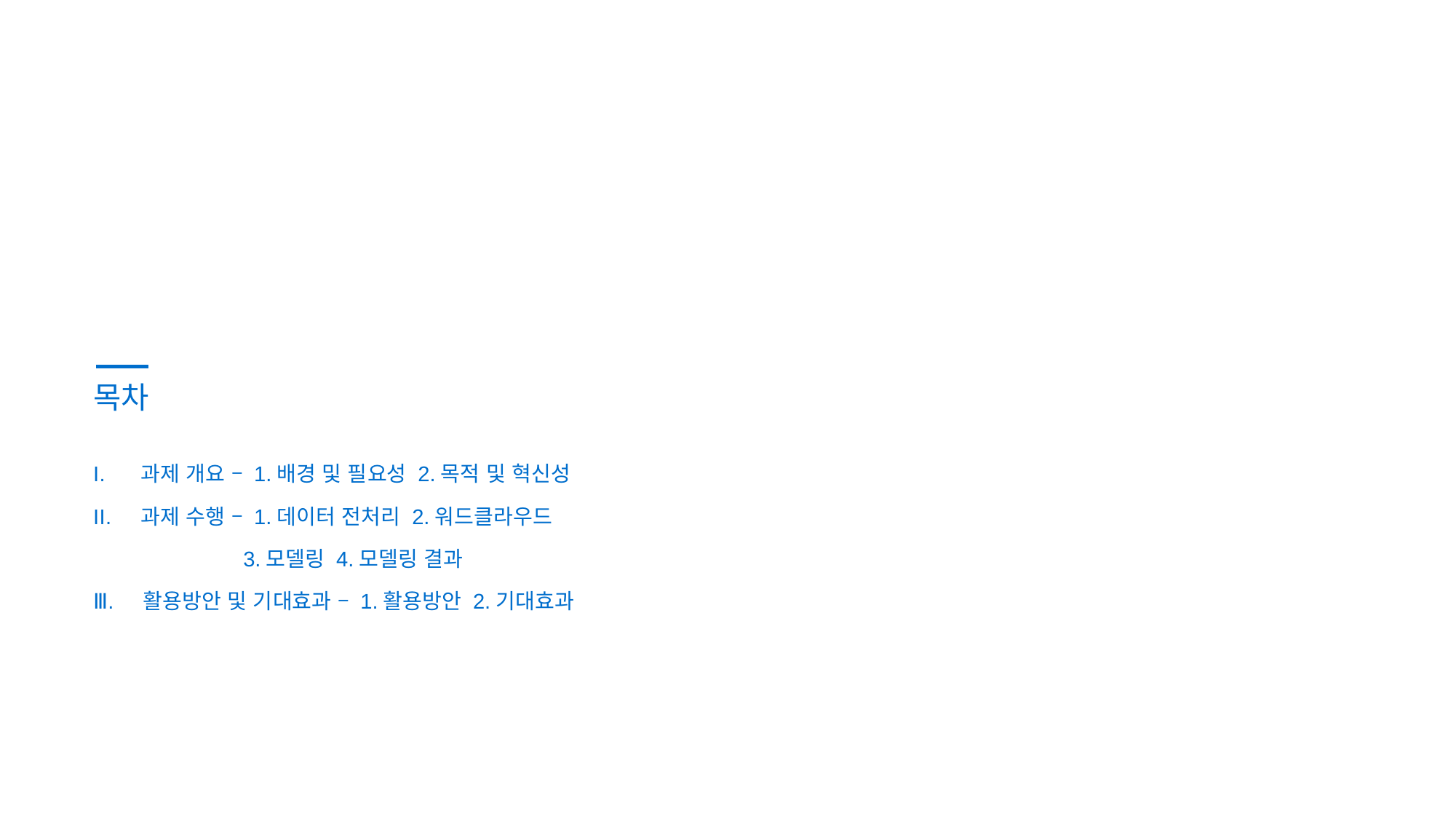

목차
과제 개요 – 1.배경 및 필요성 2.목적 및 혁신성
과제 수행 – 1.데이터 전처리 2.워드클라우드
                         3.모델링 4.모델링 결과
Ⅲ.    활용방안 및 기대효과 – 1.활용방안 2.기대효과